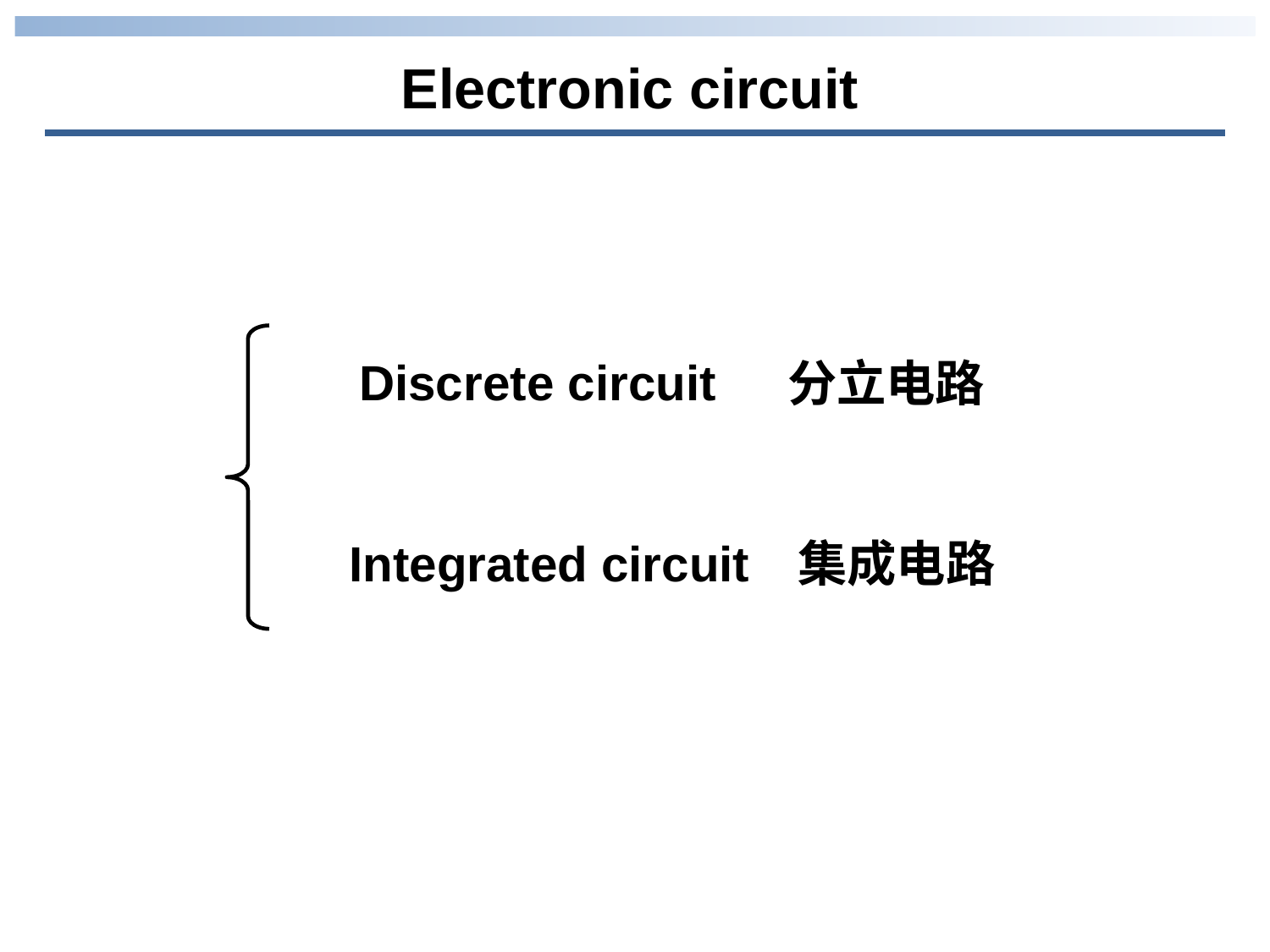

Electronic circuit

Discrete circuit
分立电路
集成电路
Integrated circuit